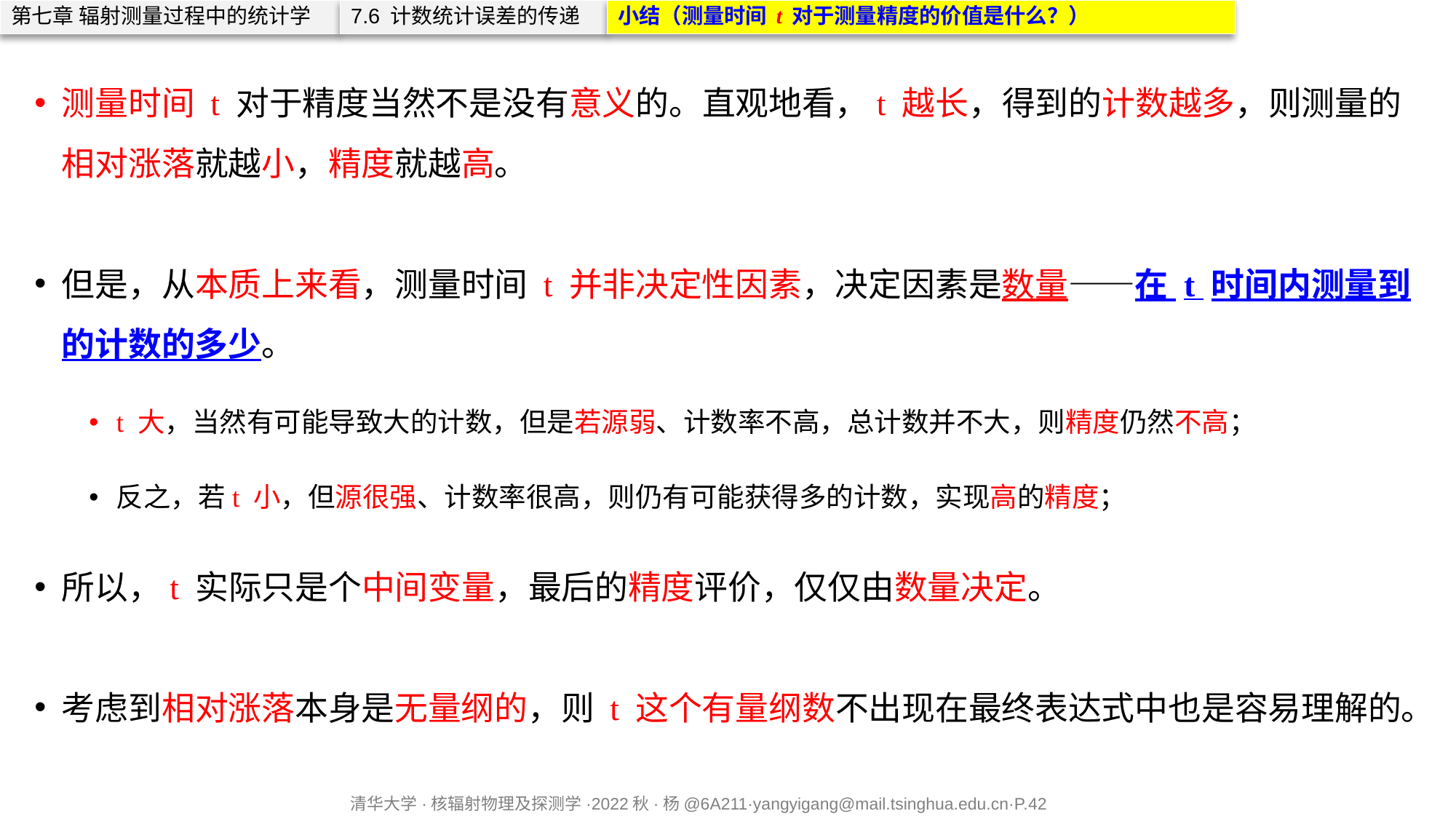

第七章 辐射测量过程中的统计学
7.6 计数统计误差的传递

小结（测量时间 t 对于测量精度的价值是什么？）

测量时间 t 对于精度当然不是没有意义的。直观地看，t 越长，得到的计数越多，则测量的相对涨落就越小，精度就越高。
但是，从本质上来看，测量时间 t 并非决定性因素，决定因素是数量——在 t 时间内测量到的计数的多少。
t 大，当然有可能导致大的计数，但是若源弱、计数率不高，总计数并不大，则精度仍然不高；
反之，若t 小，但源很强、计数率很高，则仍有可能获得多的计数，实现高的精度；
所以，t 实际只是个中间变量，最后的精度评价，仅仅由数量决定。
考虑到相对涨落本身是无量纲的，则 t 这个有量纲数不出现在最终表达式中也是容易理解的。